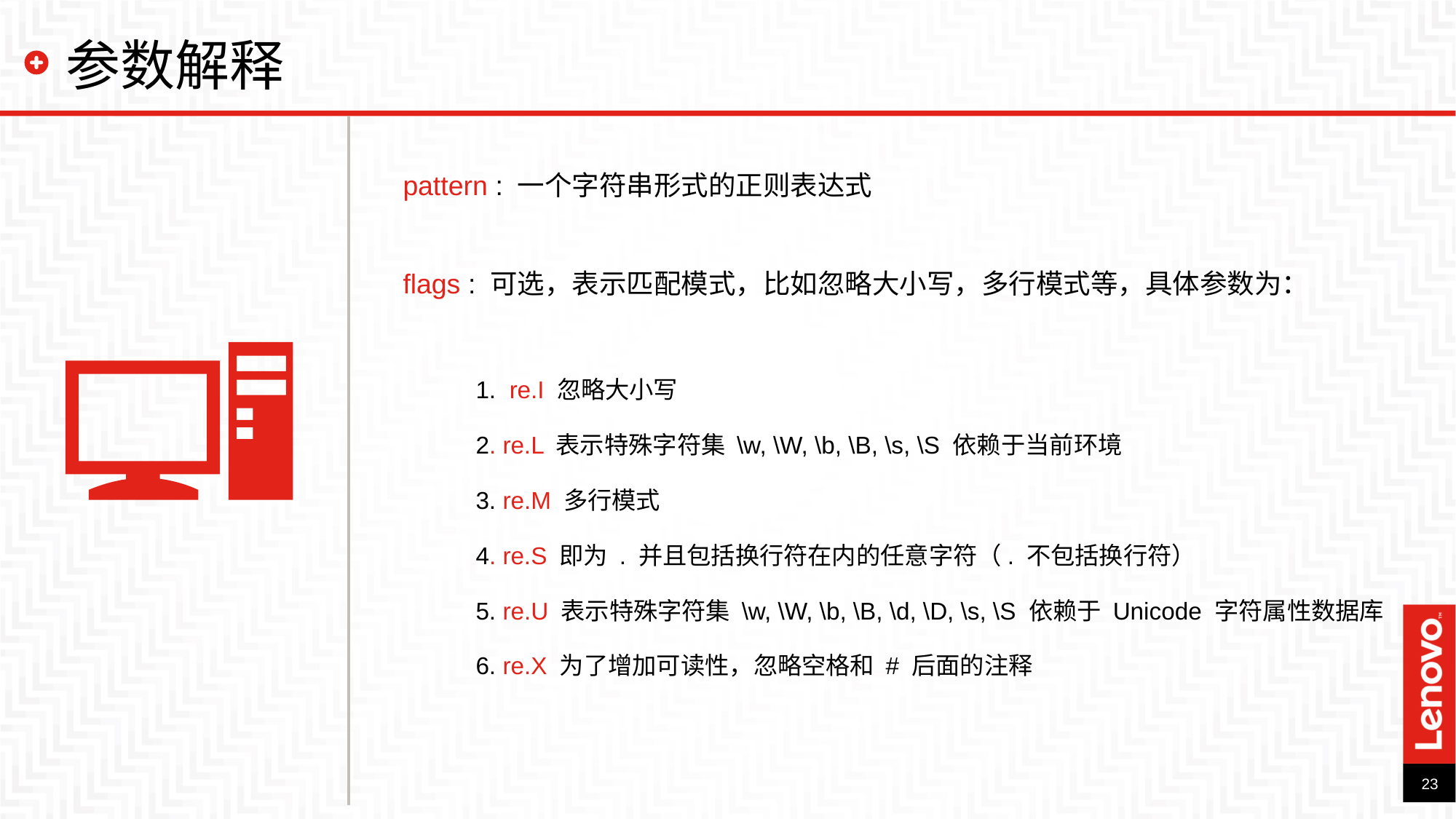

参数解释

pattern : 一个字符串形式的正则表达式

flags : 可选，表示匹配模式，比如忽略大小写，多行模式等，具体参数为：

1.  re.I 忽略大小写
2. re.L 表示特殊字符集 \w, \W, \b, \B, \s, \S 依赖于当前环境
3. re.M 多行模式
4. re.S 即为 . 并且包括换行符在内的任意字符（. 不包括换行符）
5. re.U 表示特殊字符集 \w, \W, \b, \B, \d, \D, \s, \S 依赖于 Unicode 字符属性数据库
6. re.X 为了增加可读性，忽略空格和 # 后面的注释